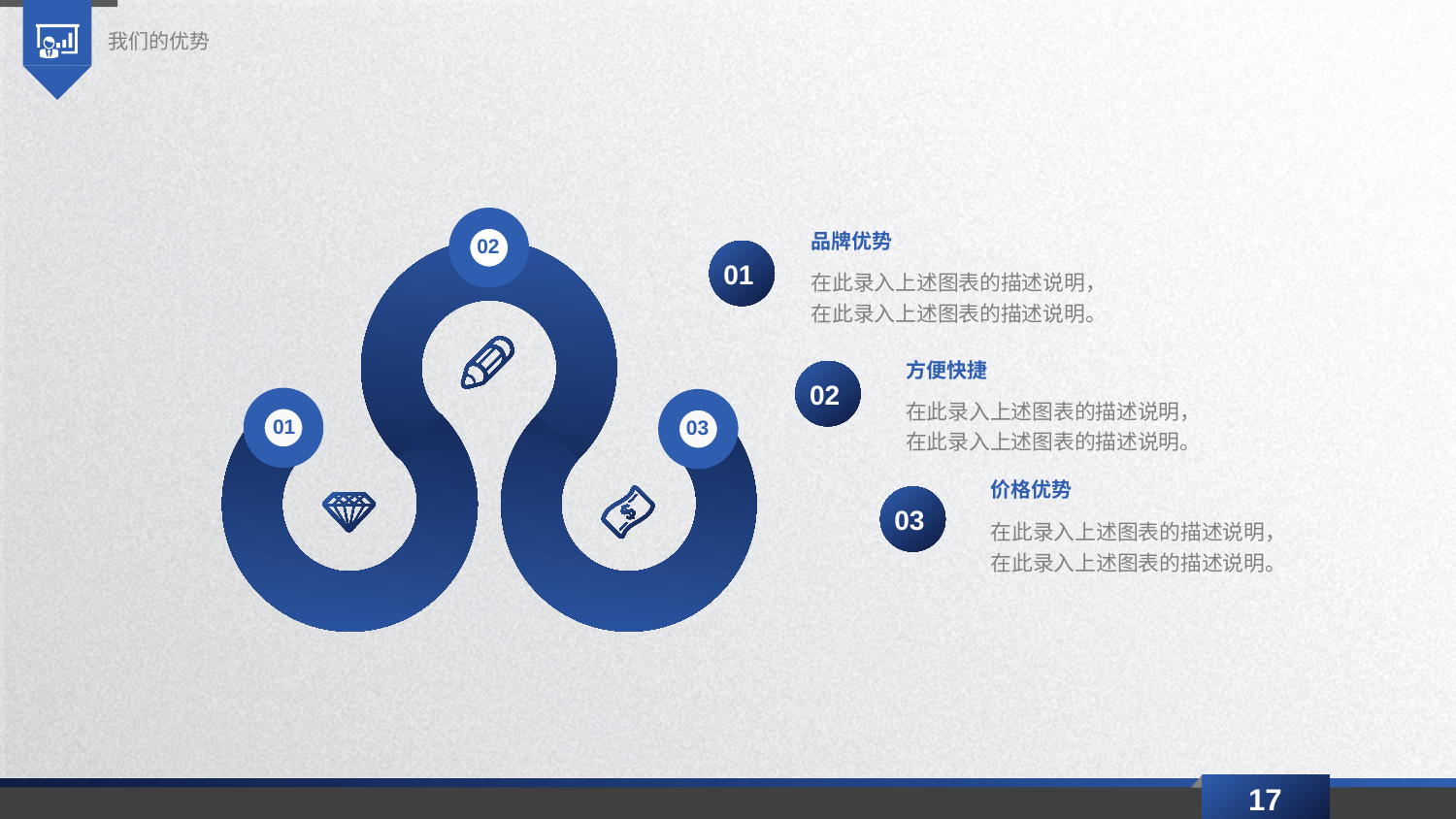

我们的优势

02
品牌优势

01
在此录入上述图表的描述说明，在此录入上述图表的描述说明。

方便快捷

02

在此录入上述图表的描述说明，在此录入上述图表的描述说明。

01

03
价格优势

03
在此录入上述图表的描述说明，在此录入上述图表的描述说明。

17